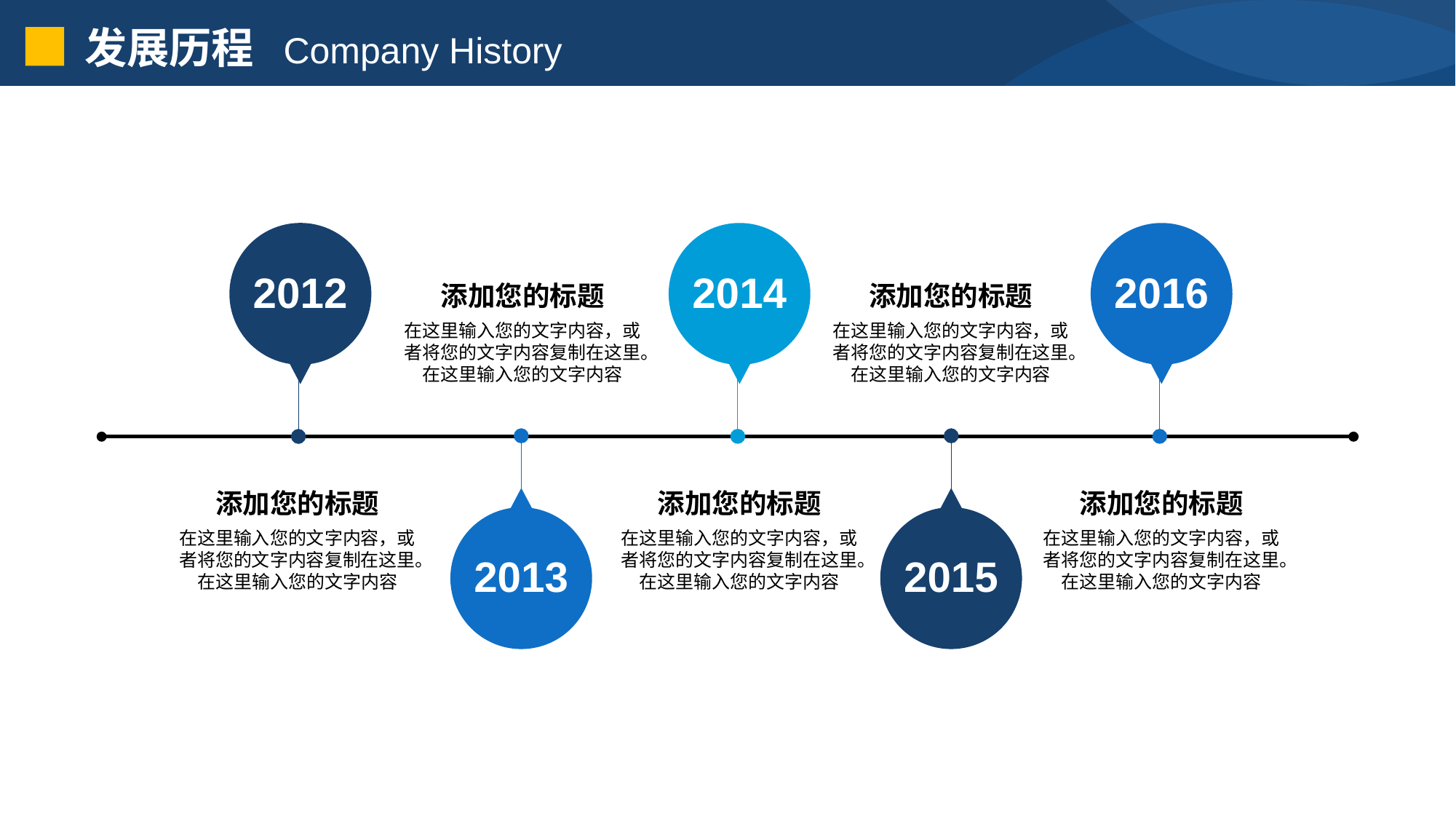

发展历程  Company History

2012
2014
2016
添加您的标题
添加您的标题
在这里输入您的文字内容，或者将您的文字内容复制在这里。在这里输入您的文字内容
在这里输入您的文字内容，或者将您的文字内容复制在这里。在这里输入您的文字内容

添加您的标题
添加您的标题
添加您的标题
在这里输入您的文字内容，或者将您的文字内容复制在这里。在这里输入您的文字内容
在这里输入您的文字内容，或者将您的文字内容复制在这里。在这里输入您的文字内容
在这里输入您的文字内容，或者将您的文字内容复制在这里。在这里输入您的文字内容
2013
2015